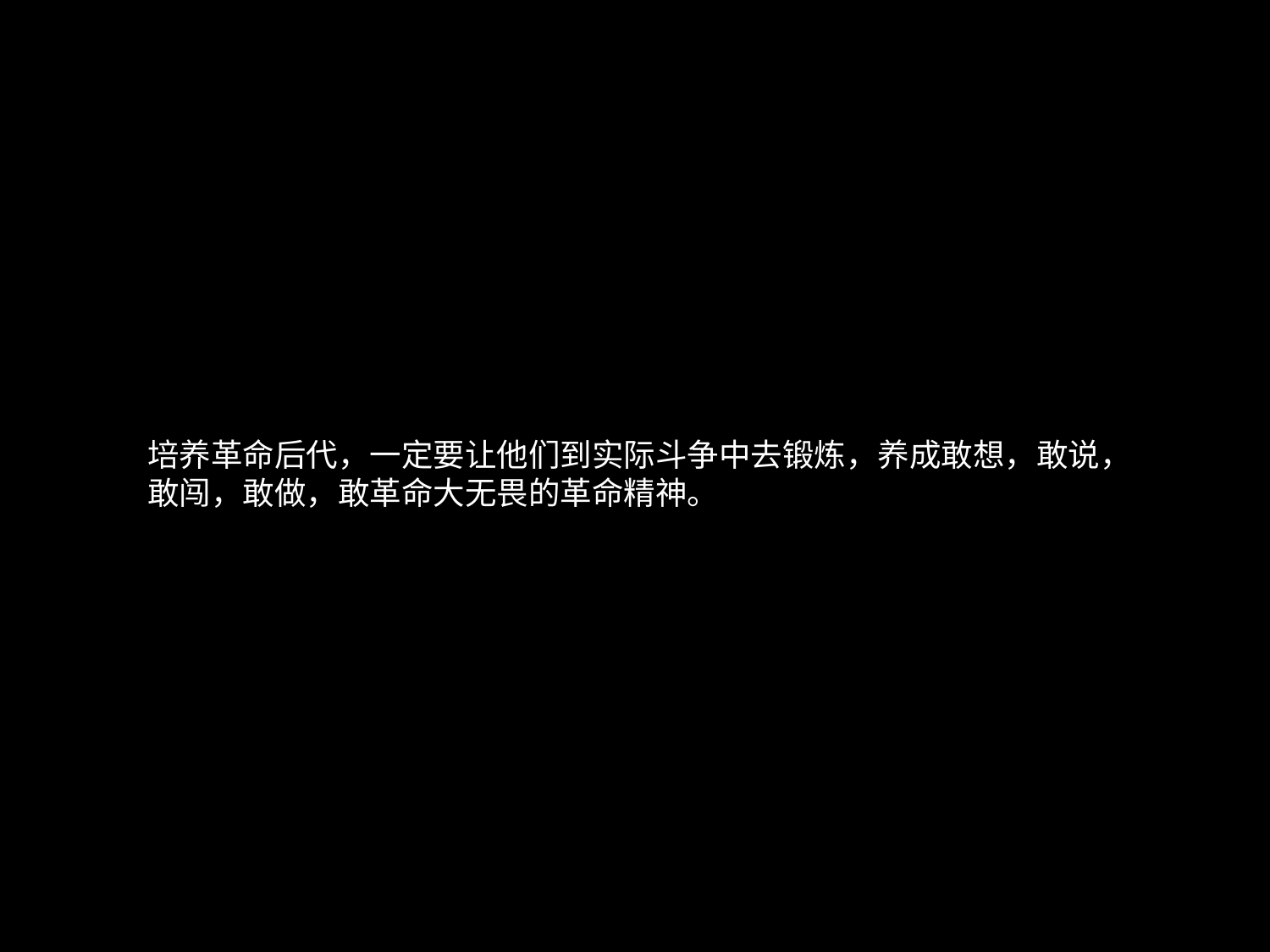

培养革命后代，一定要让他们到实际斗争中去锻炼，养成敢想，敢说，敢闯，敢做，敢革命大无畏的革命精神。